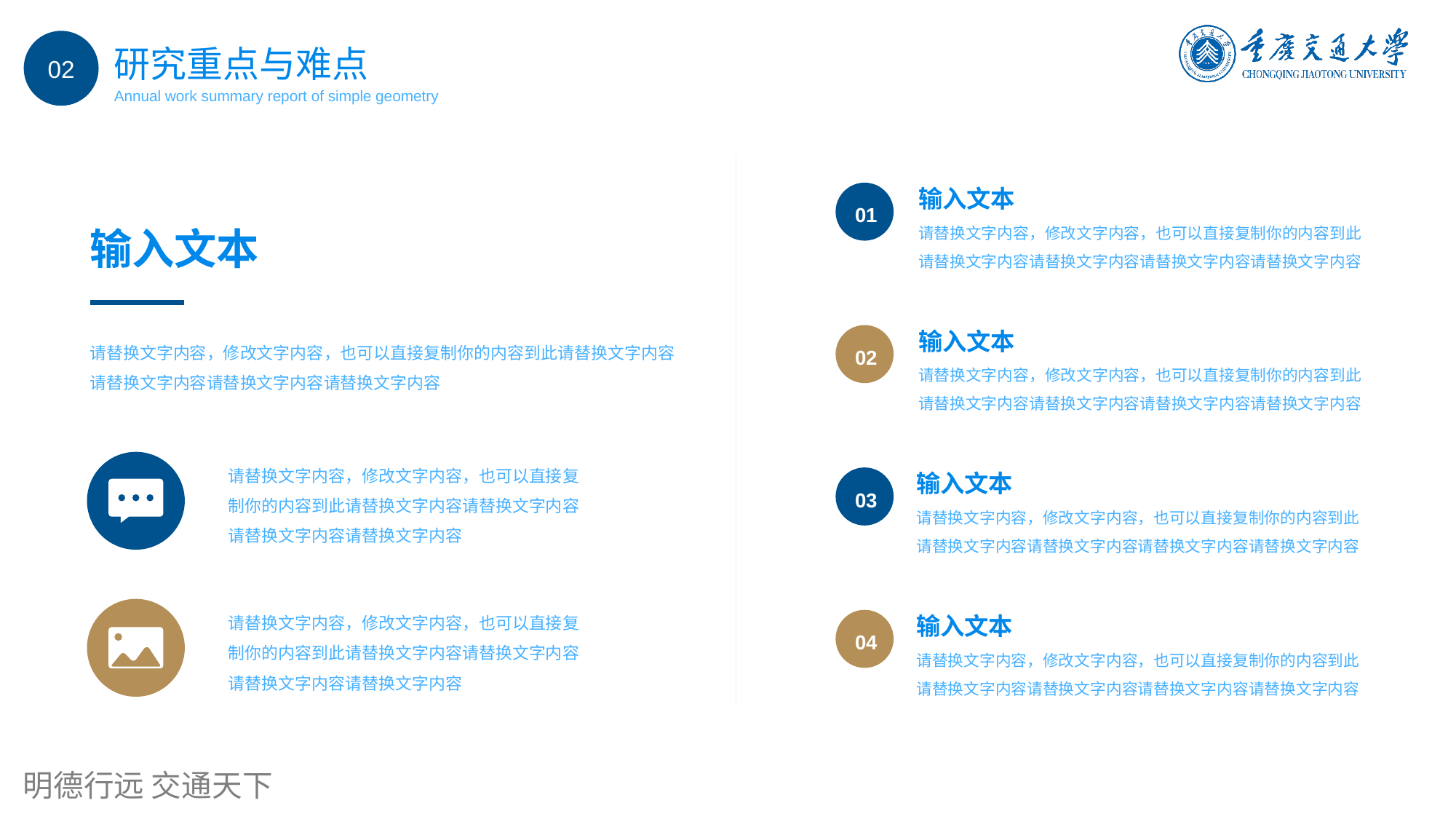

02
研究重点与难点
Annual work summary report of simple geometry
输入文本
输入文本
01
请替换文字内容，修改文字内容，也可以直接复制你的内容到此请替换文字内容请替换文字内容请替换文字内容请替换文字内容
输入文本
02
请替换文字内容，修改文字内容，也可以直接复制你的内容到此请替换文字内容请替换文字内容请替换文字内容请替换文字内容
请替换文字内容，修改文字内容，也可以直接复制你的内容到此请替换文字内容请替换文字内容请替换文字内容请替换文字内容
输入文本
请替换文字内容，修改文字内容，也可以直接复制你的内容到此请替换文字内容请替换文字内容请替换文字内容请替换文字内容

03

请替换文字内容，修改文字内容，也可以直接复制你的内容到此请替换文字内容请替换文字内容请替换文字内容请替换文字内容
输入文本
请替换文字内容，修改文字内容，也可以直接复制你的内容到此请替换文字内容请替换文字内容请替换文字内容请替换文字内容

04

请替换文字内容，修改文字内容，也可以直接复制你的内容到此请替换文字内容请替换文字内容请替换文字内容请替换文字内容